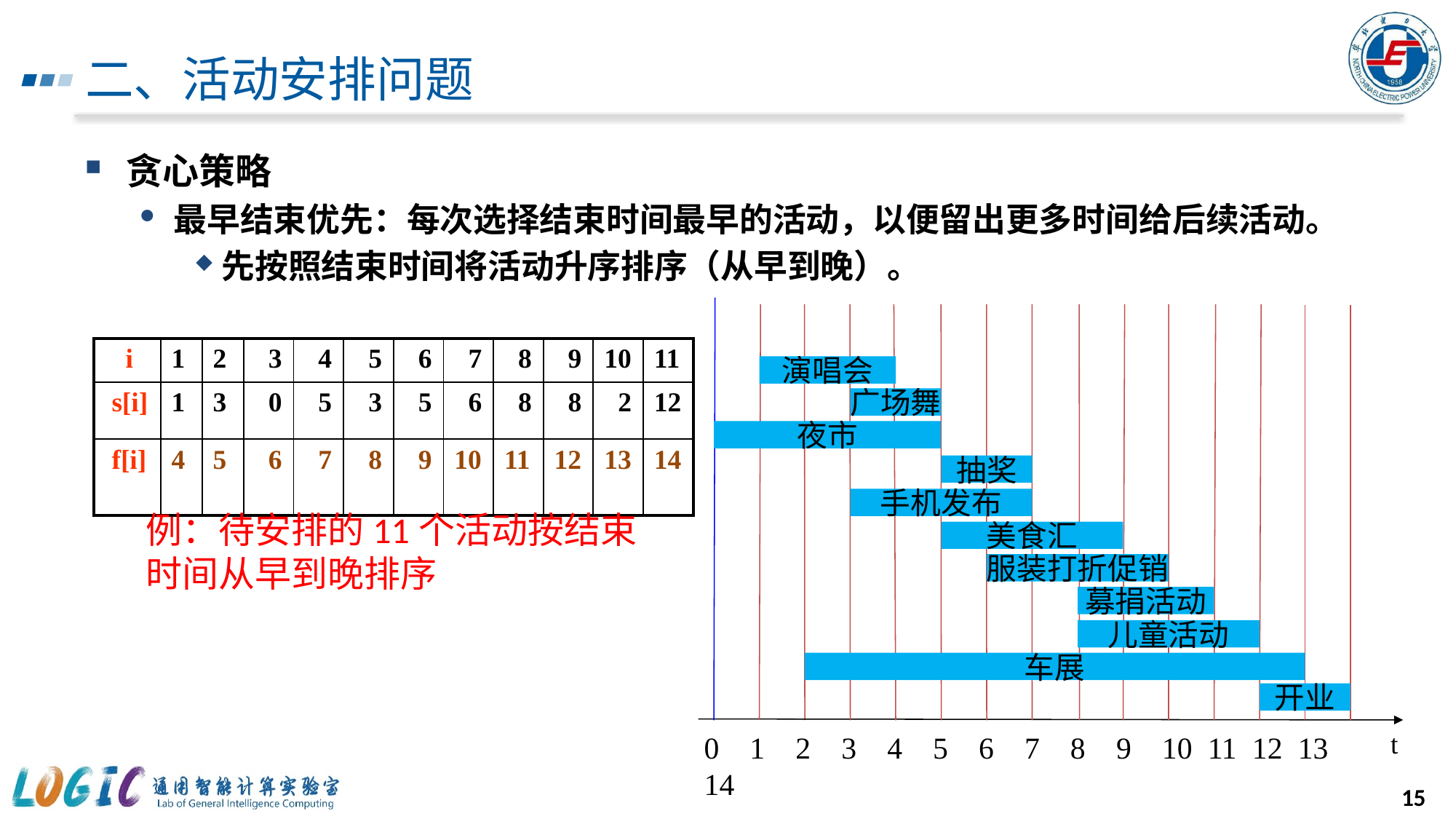

# 二、活动安排问题
贪心策略
最早结束优先：每次选择结束时间最早的活动，以便留出更多时间给后续活动。
先按照结束时间将活动升序排序（从早到晚）。

| i | 1 | 2 | 3 | 4 | 5 | 6 | 7 | 8 | 9 | 10 | 11 |
| --- | --- | --- | --- | --- | --- | --- | --- | --- | --- | --- | --- |
| s[i] | 1 | 3 | 0 | 5 | 3 | 5 | 6 | 8 | 8 | 2 | 12 |
| f[i] | 4 | 5 | 6 | 7 | 8 | 9 | 10 | 11 | 12 | 13 | 14 |
演唱会
广场舞
夜市
抽奖
手机发布
例：待安排的11个活动按结束时间从早到晚排序
美食汇
服装打折促销
募捐活动
儿童活动
车展
开业

t
0    1    2    3    4    5    6    7    8    9    10  11  12  13  14
15